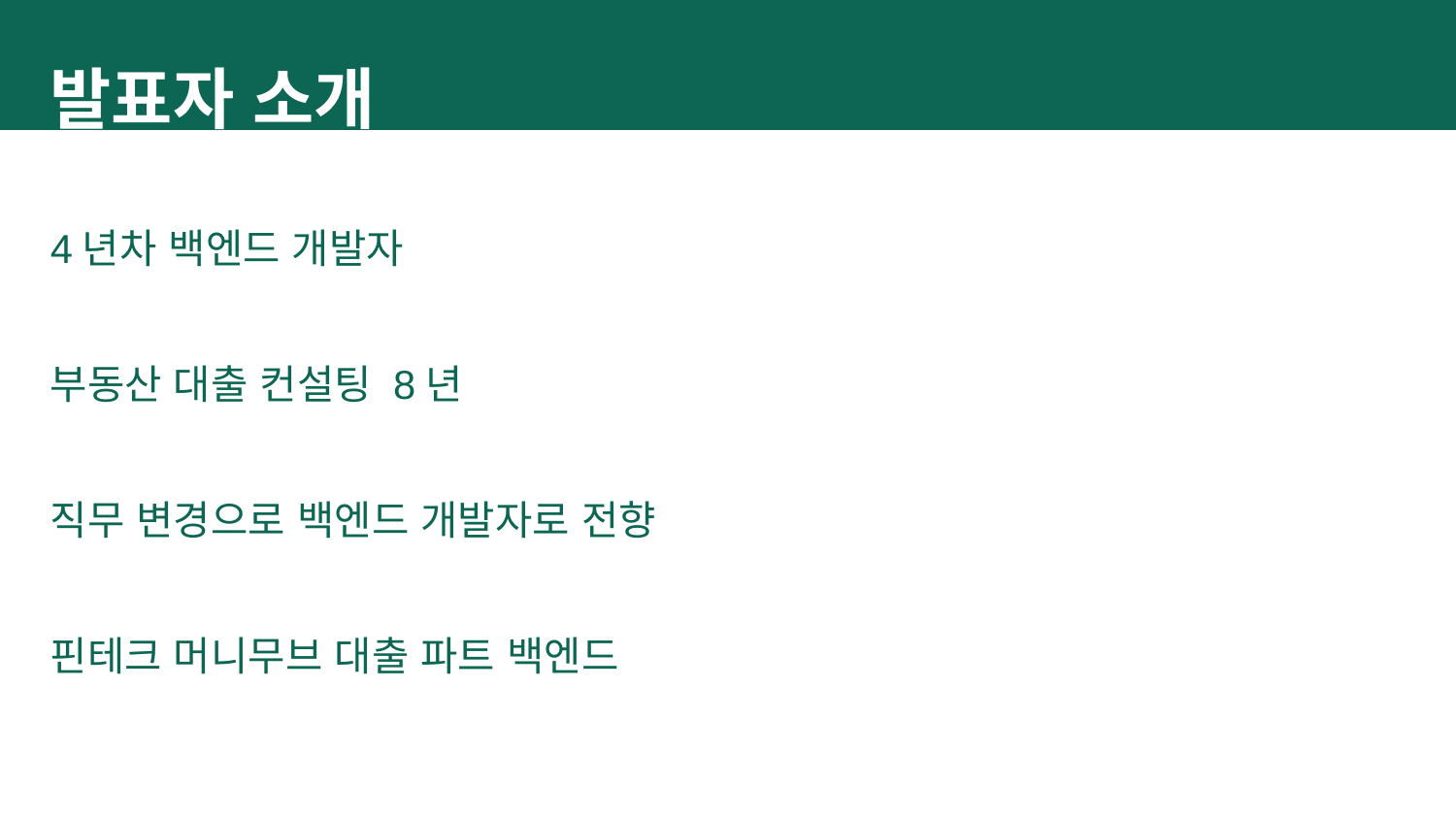

발표자 소개
4년차 백엔드 개발자

부동산 대출 컨설팅 8년

직무 변경으로 백엔드 개발자로 전향

핀테크 머니무브 대출 파트 백엔드